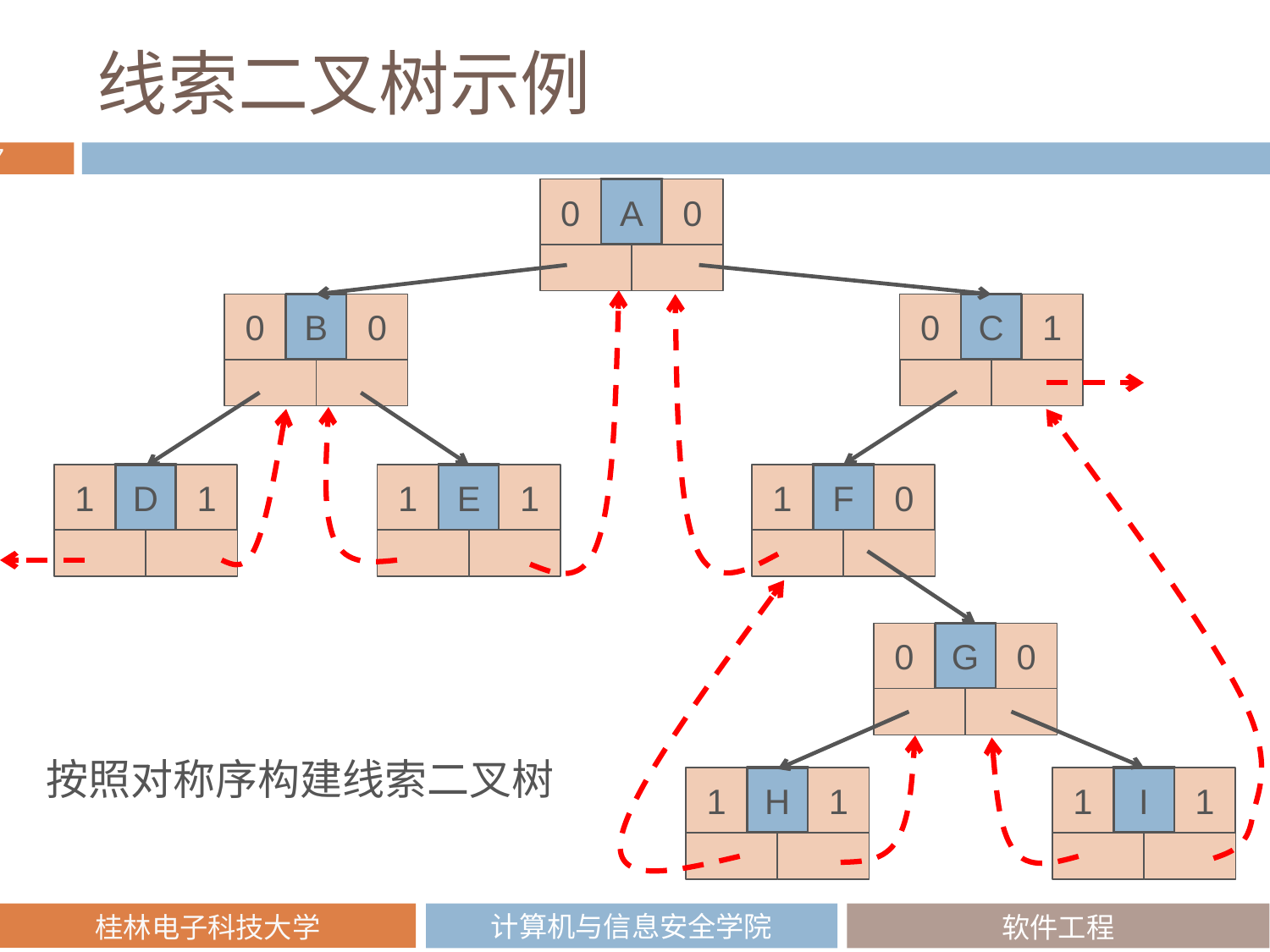

# 线索二叉树示例
0
A
0

0
C
1
0
B
0

1
F
0
1
E
1
1
D
1

0
G
0

按照对称序构建线索二叉树
1
H
1
1
I
1